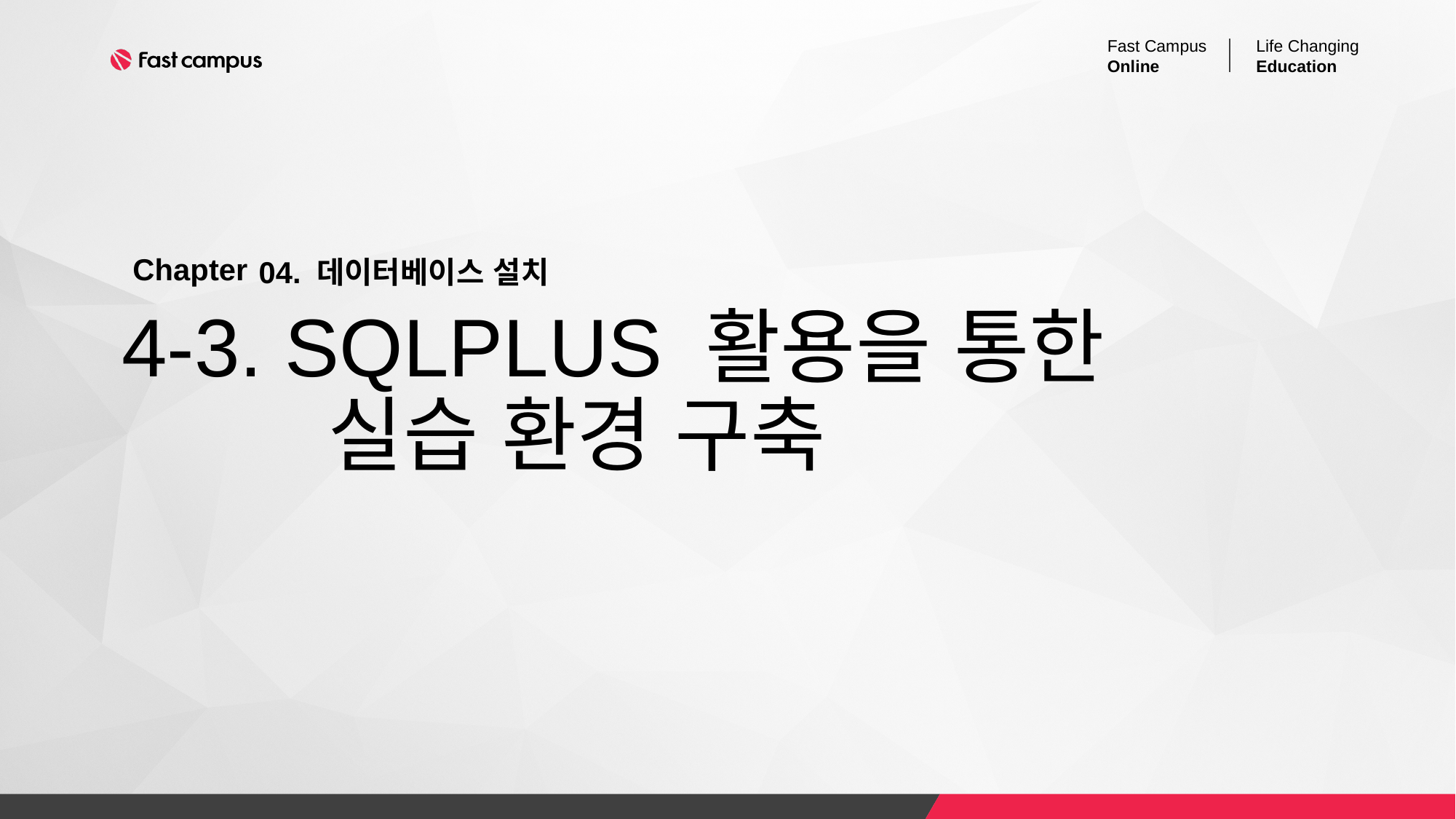

04. 데이터베이스 설치
# 4-3. SQLPLUS 활용을 통한 실습 환경 구축